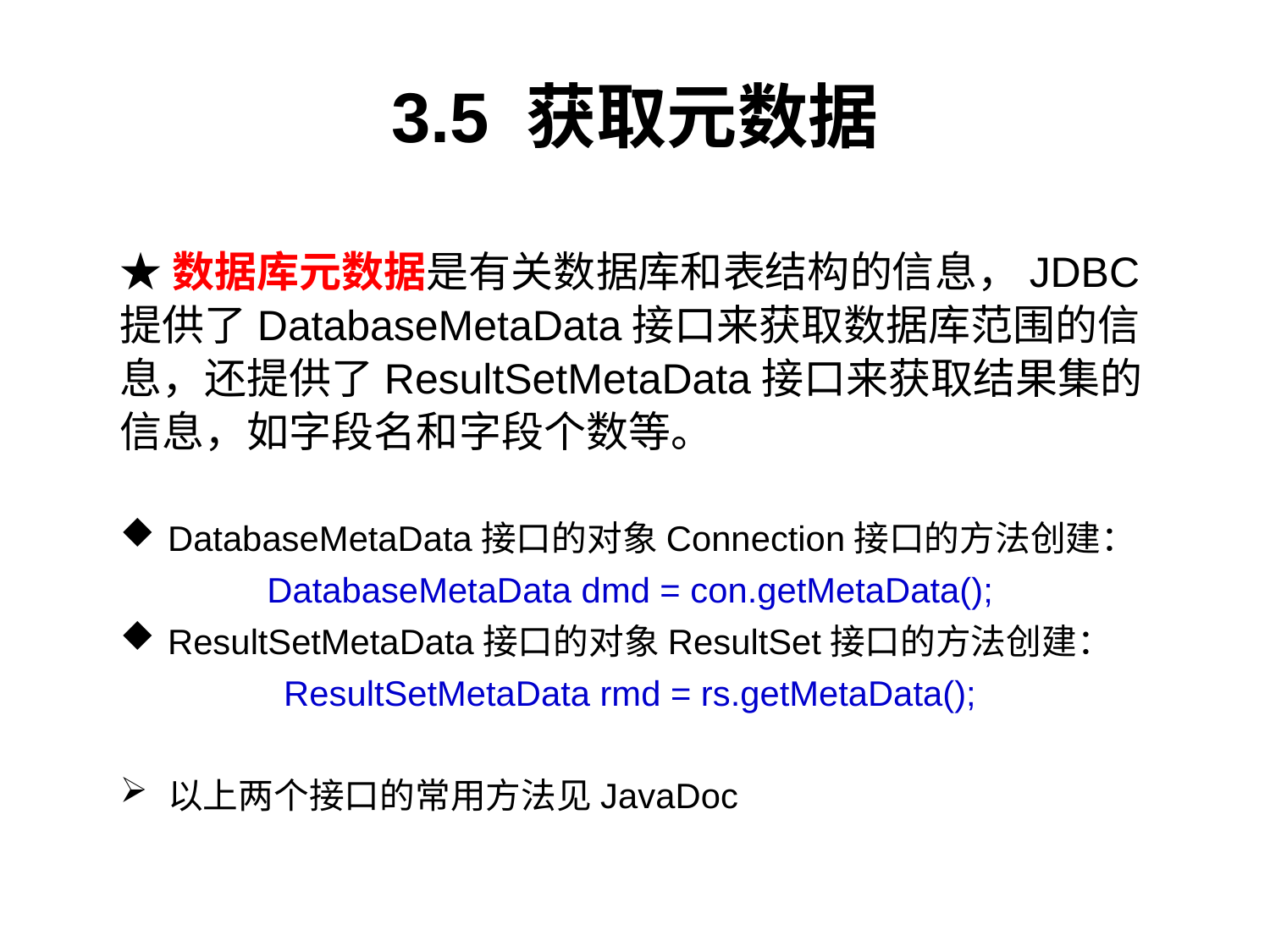

# 3.5 获取元数据
★数据库元数据是有关数据库和表结构的信息，JDBC提供了DatabaseMetaData接口来获取数据库范围的信息，还提供了ResultSetMetaData接口来获取结果集的信息，如字段名和字段个数等。

DatabaseMetaData接口的对象Connection接口的方法创建：
DatabaseMetaData dmd = con.getMetaData();
ResultSetMetaData接口的对象ResultSet接口的方法创建：
ResultSetMetaData rmd = rs.getMetaData();

以上两个接口的常用方法见JavaDoc